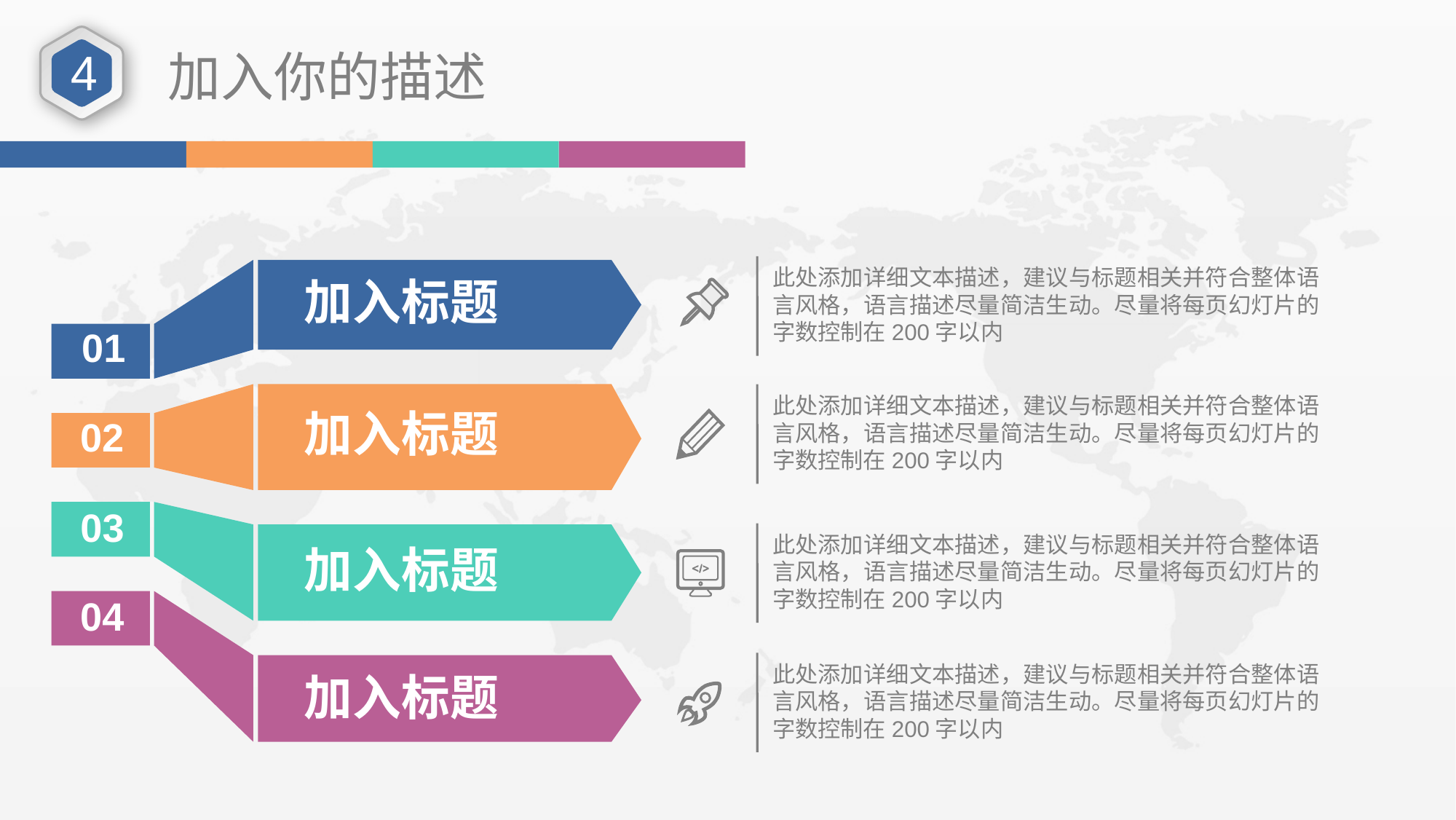

4

加入你的描述

此处添加详细文本描述，建议与标题相关并符合整体语言风格，语言描述尽量简洁生动。尽量将每页幻灯片的字数控制在200字以内

加入标题

01

此处添加详细文本描述，建议与标题相关并符合整体语言风格，语言描述尽量简洁生动。尽量将每页幻灯片的字数控制在200字以内
加入标题
02

03

此处添加详细文本描述，建议与标题相关并符合整体语言风格，语言描述尽量简洁生动。尽量将每页幻灯片的字数控制在200字以内

加入标题

04

此处添加详细文本描述，建议与标题相关并符合整体语言风格，语言描述尽量简洁生动。尽量将每页幻灯片的字数控制在200字以内

加入标题